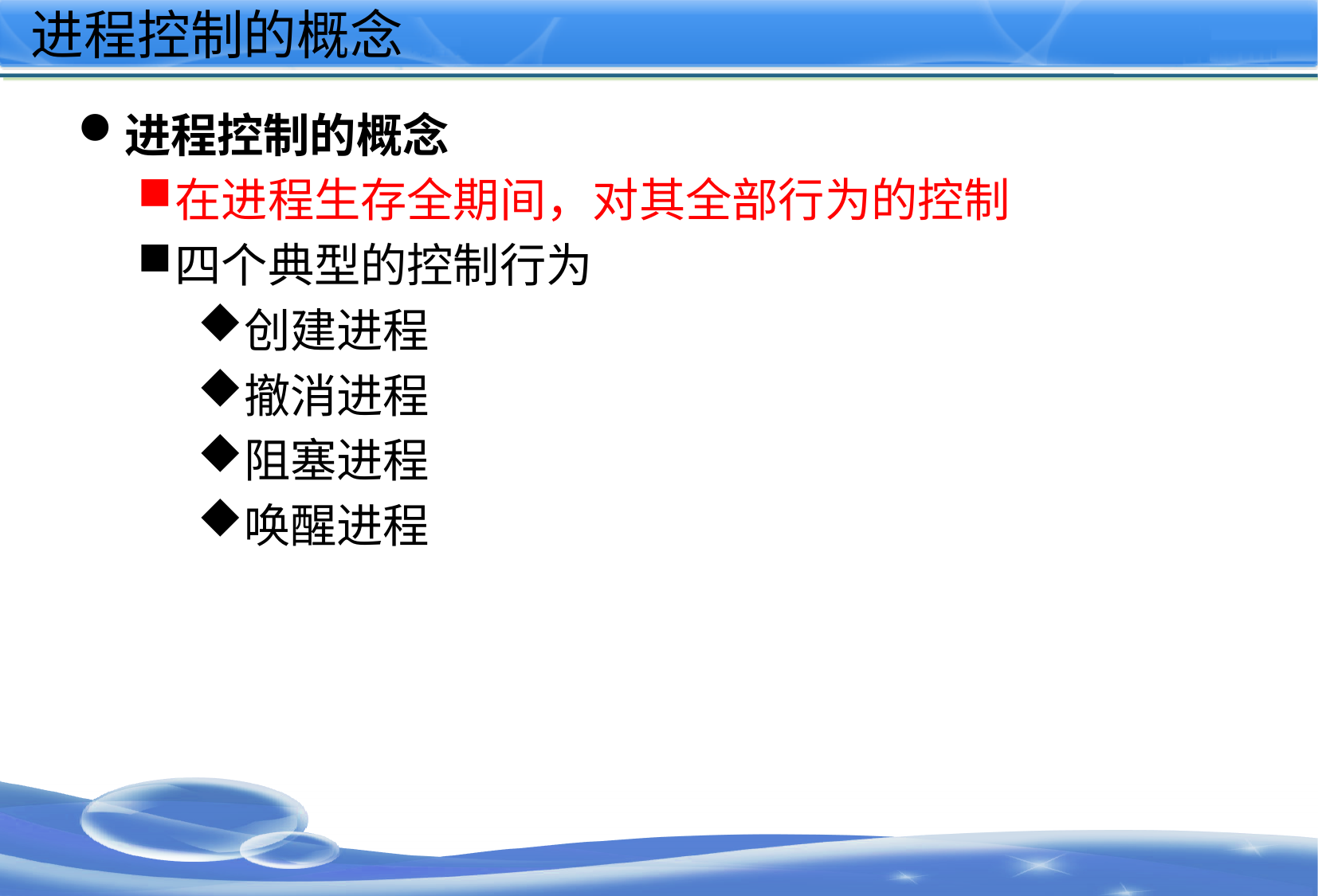

# 进程控制的概念
进程控制的概念
在进程生存全期间，对其全部行为的控制
四个典型的控制行为
创建进程
撤消进程
阻塞进程
唤醒进程